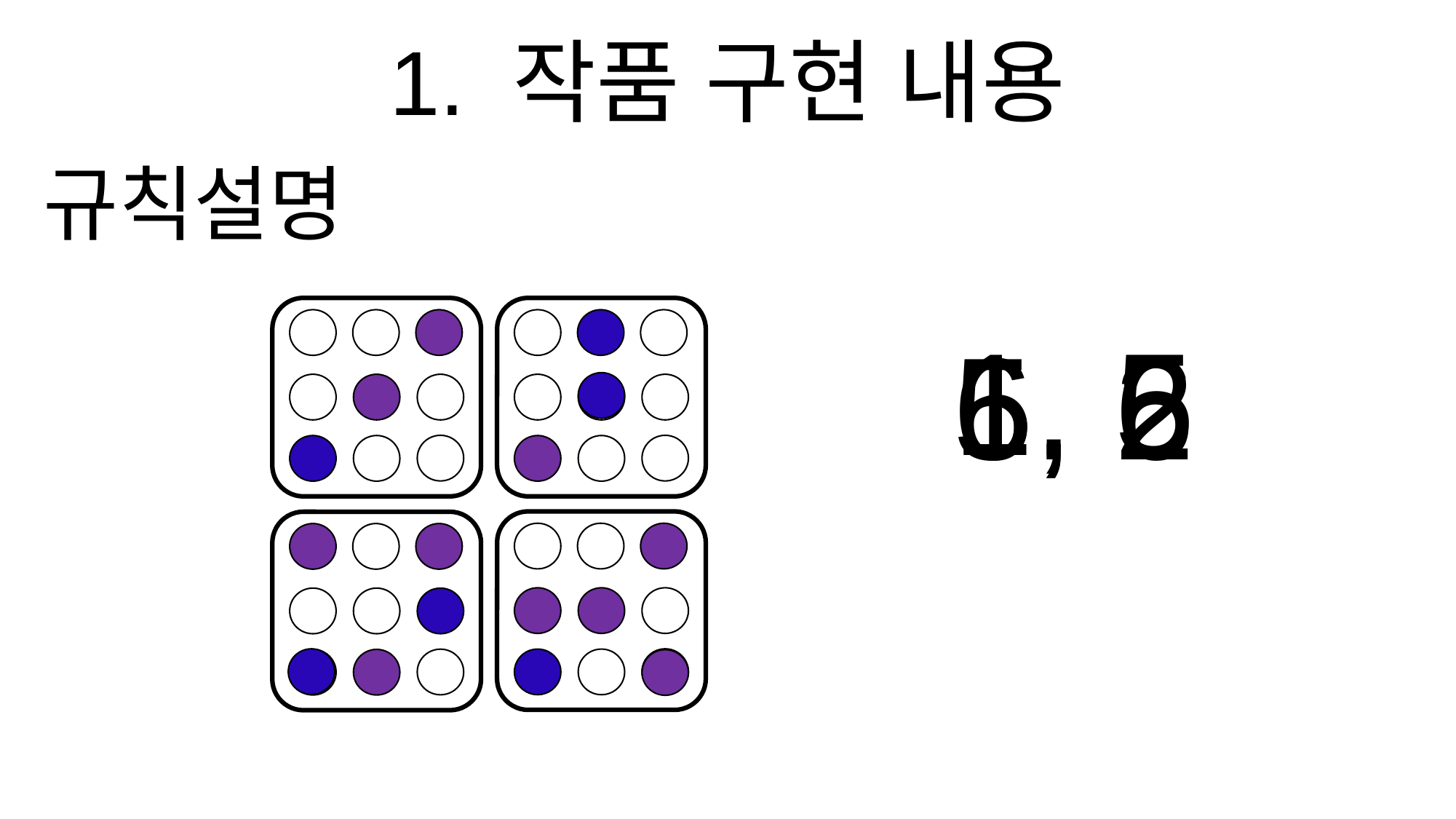

1. 작품 구현 내용
규칙설명

1, 5
5, 2
6, 6